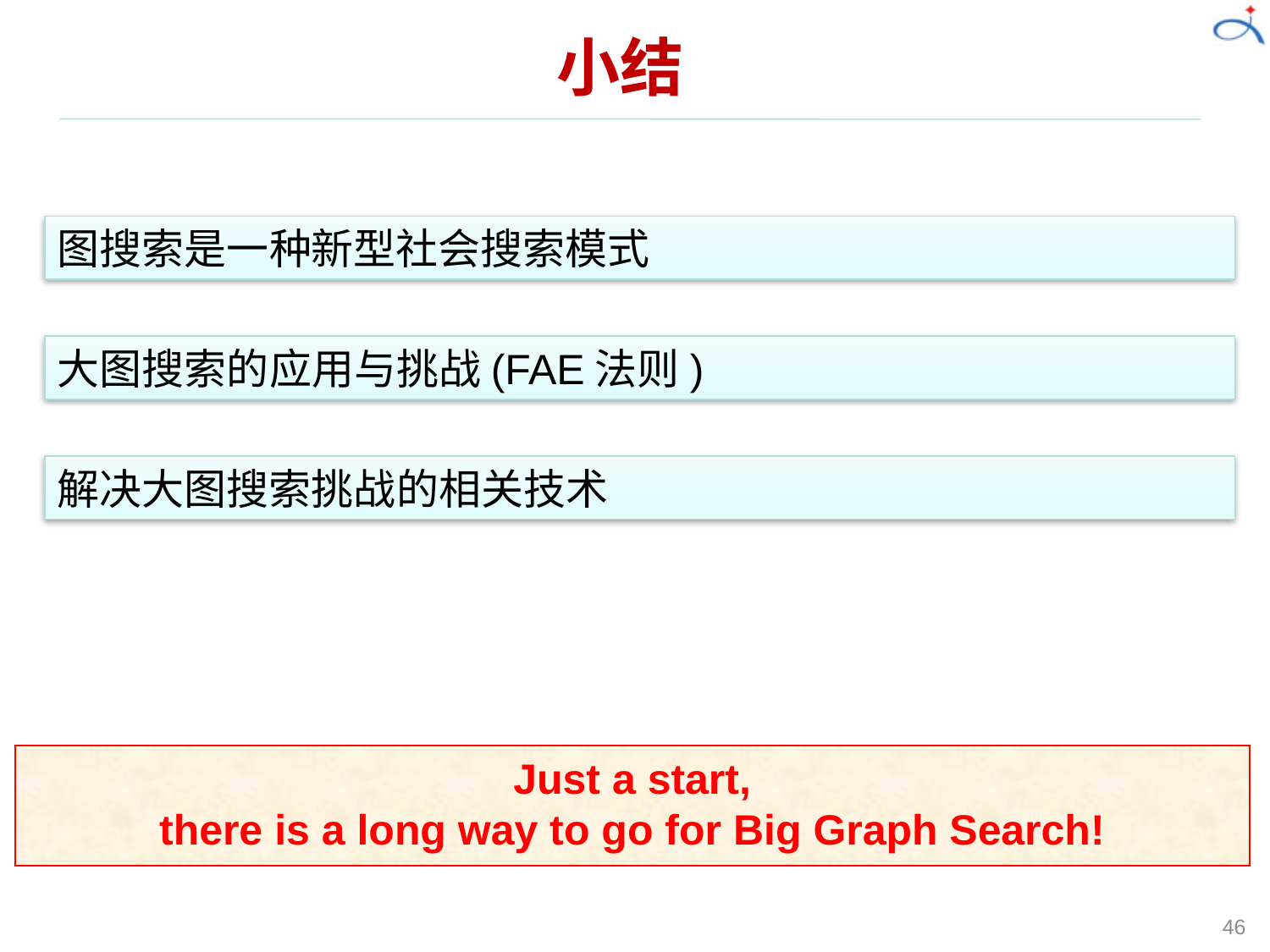

# 小结
图搜索是一种新型社会搜索模式
大图搜索的应用与挑战(FAE法则)
解决大图搜索挑战的相关技术
Just a start,
there is a long way to go for Big Graph Search!
46